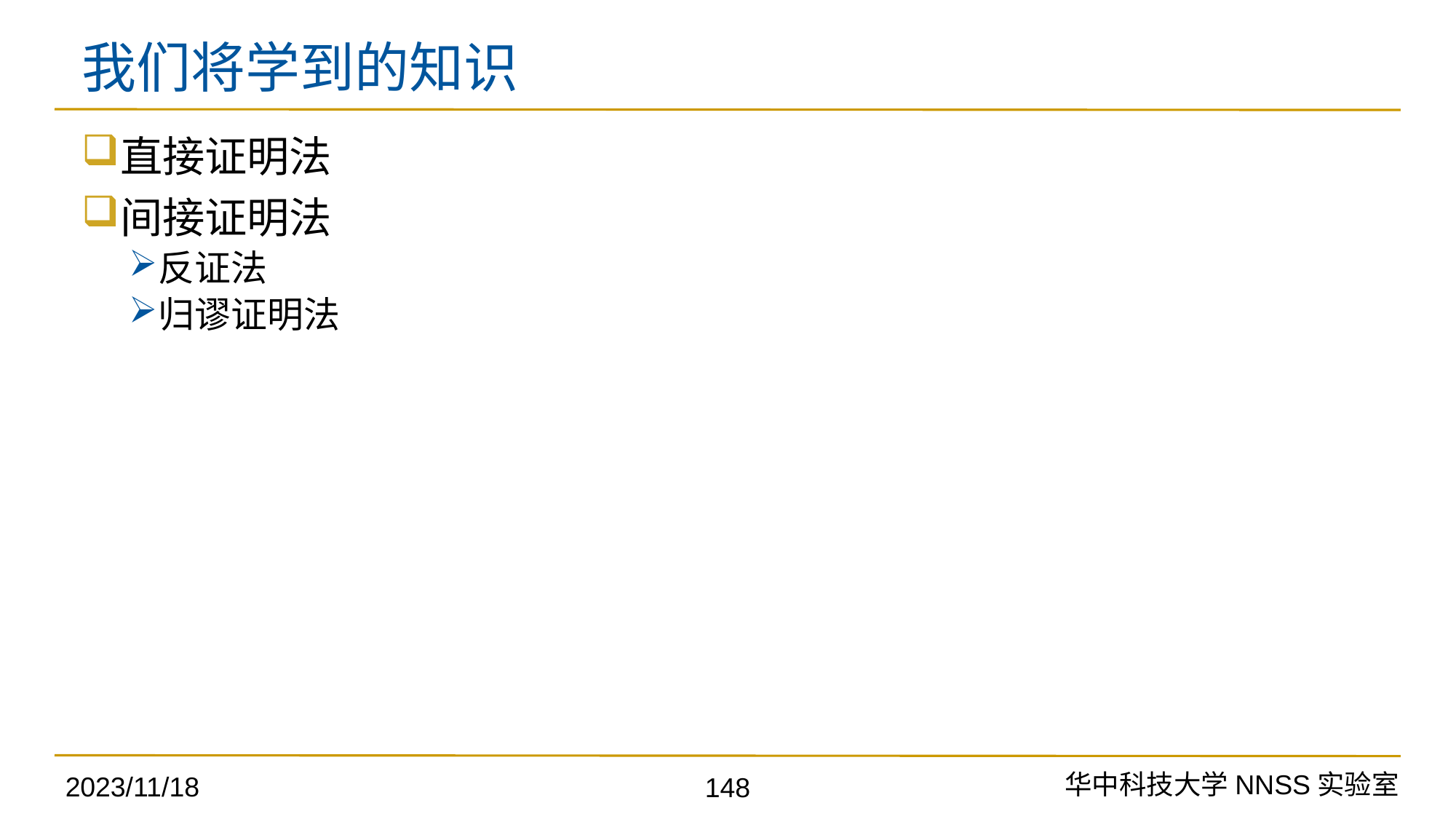

# 我们将学到的知识
直接证明法
间接证明法
反证法
归谬证明法

华中科技大学NNSS实验室
2023/11/18
148